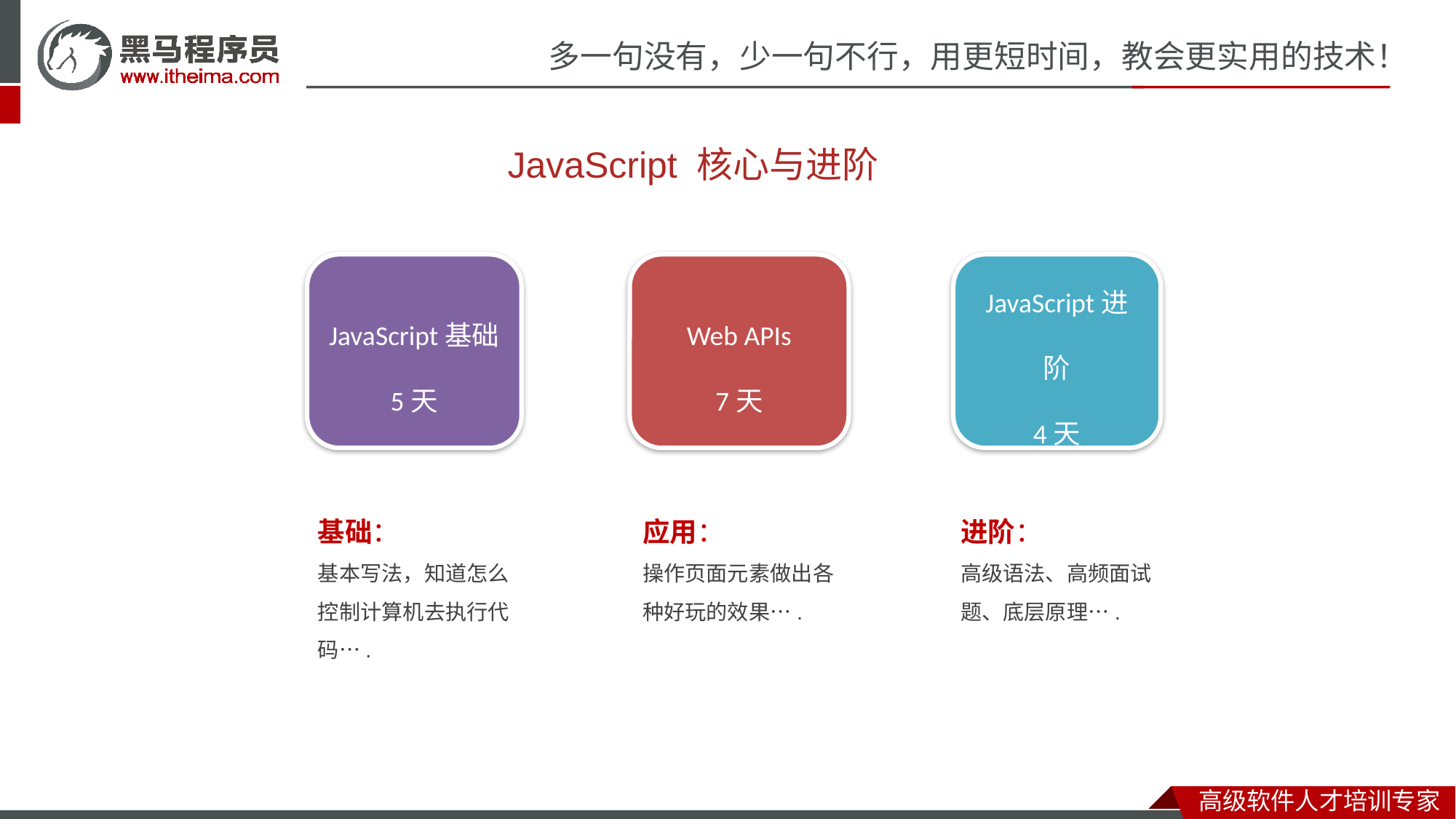

# JavaScript 核心与进阶
Web APIs
7天
JavaScript进阶
4天
JavaScript基础
5天
基础：
基本写法，知道怎么控制计算机去执行代码….
应用：
操作页面元素做出各种好玩的效果….
进阶：
高级语法、高频面试题、底层原理….